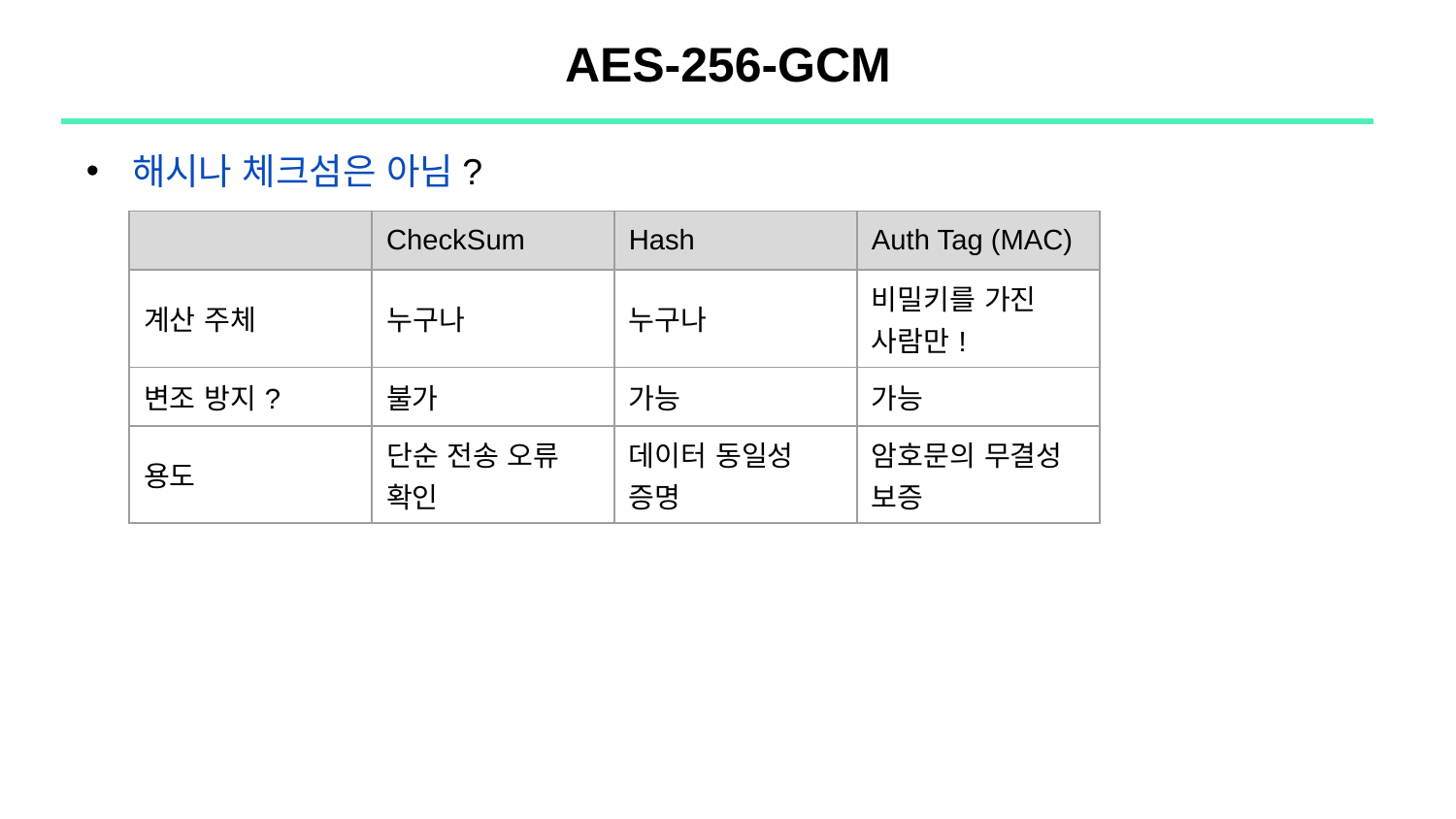

# AES-256-GCM
해시나 체크섬은 아님?
|  | CheckSum | Hash | Auth Tag (MAC) |
| --- | --- | --- | --- |
| 계산 주체 | 누구나 | 누구나 | 비밀키를 가진 사람만! |
| 변조 방지? | 불가 | 가능 | 가능 |
| 용도 | 단순 전송 오류 확인 | 데이터 동일성 증명 | 암호문의 무결성 보증 |